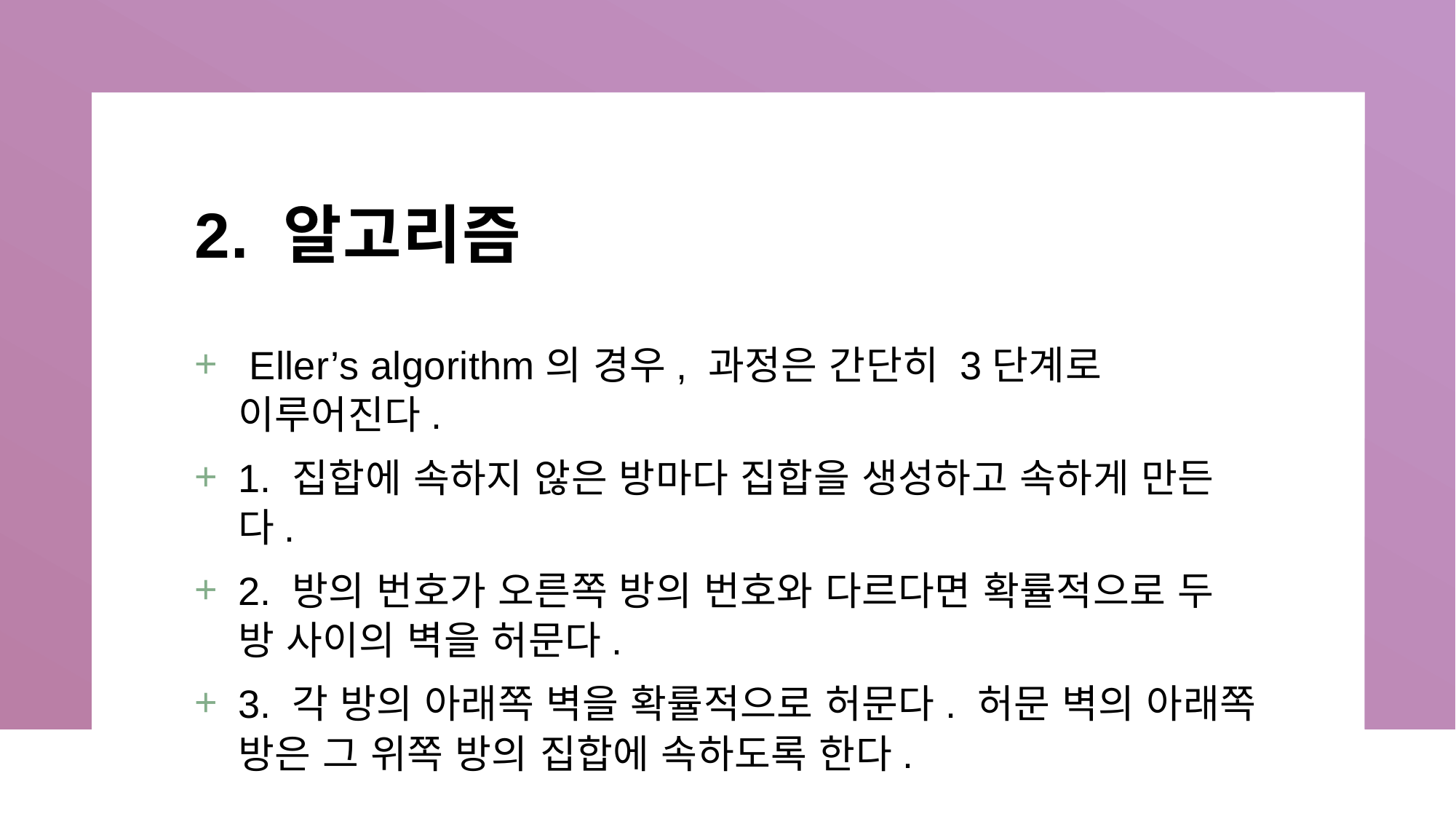

# 2. 알고리즘
 Eller’s algorithm의 경우, 과정은 간단히 3단계로 이루어진다.
1. 집합에 속하지 않은 방마다 집합을 생성하고 속하게 만든다.
2. 방의 번호가 오른쪽 방의 번호와 다르다면 확률적으로 두 방 사이의 벽을 허문다.
3. 각 방의 아래쪽 벽을 확률적으로 허문다. 허문 벽의 아래쪽 방은 그 위쪽 방의 집합에 속하도록 한다.